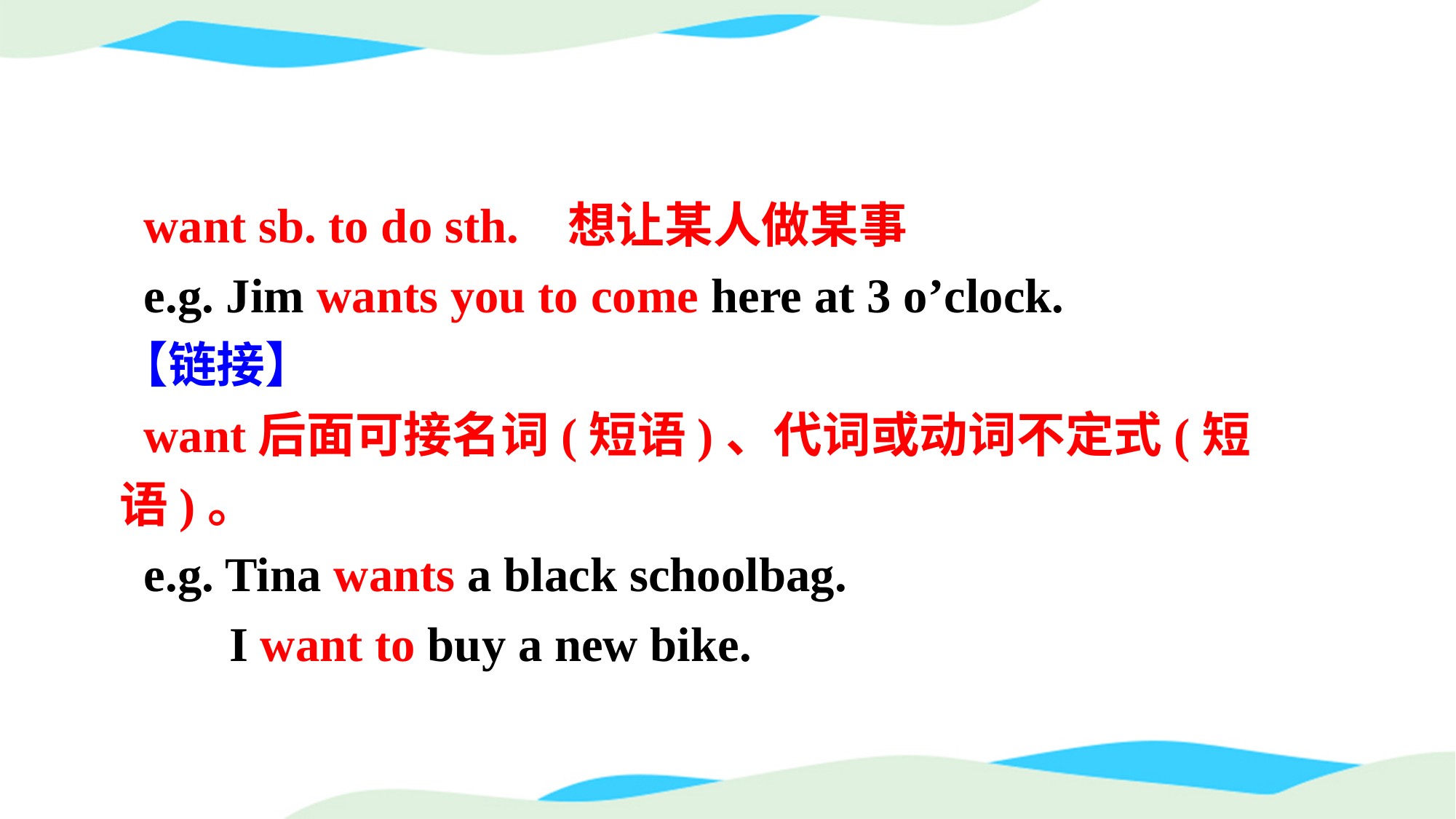

want sb. to do sth.   想让某人做某事
  e.g. Jim wants you to come here at 3 o’clock.
【链接】
  want后面可接名词(短语)、代词或动词不定式(短语)。
  e.g. Tina wants a black schoolbag.
         I want to buy a new bike.